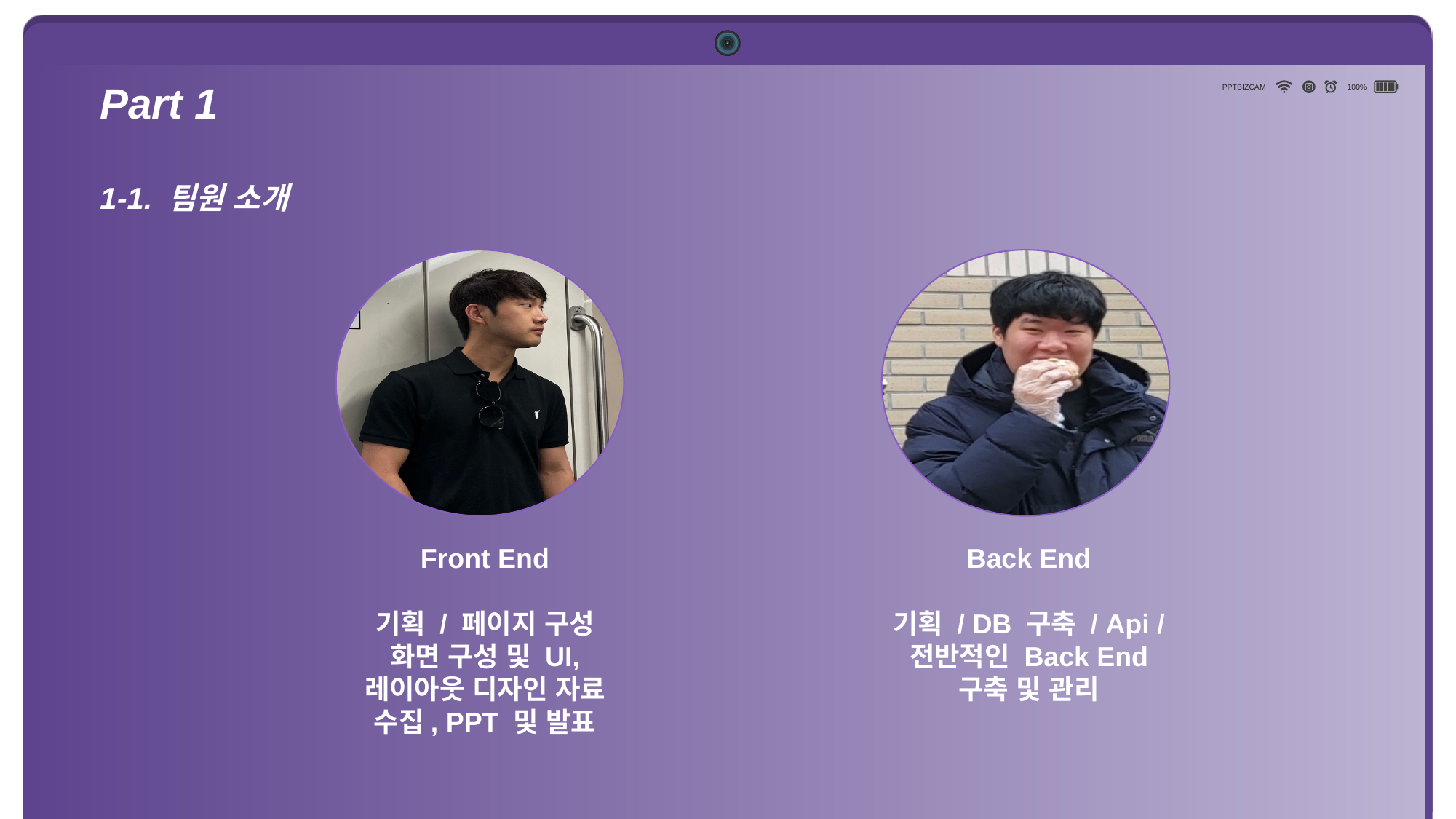

PPTBIZCAM
100%

Part 1

1-1. 팀원 소개

Front End

기획 / 페이지 구성 화면 구성 및 UI, 레이아웃 디자인 자료 수집, PPT 및 발표
Back End

기획 / DB 구축 / Api / 전반적인 Back End 구축 및 관리